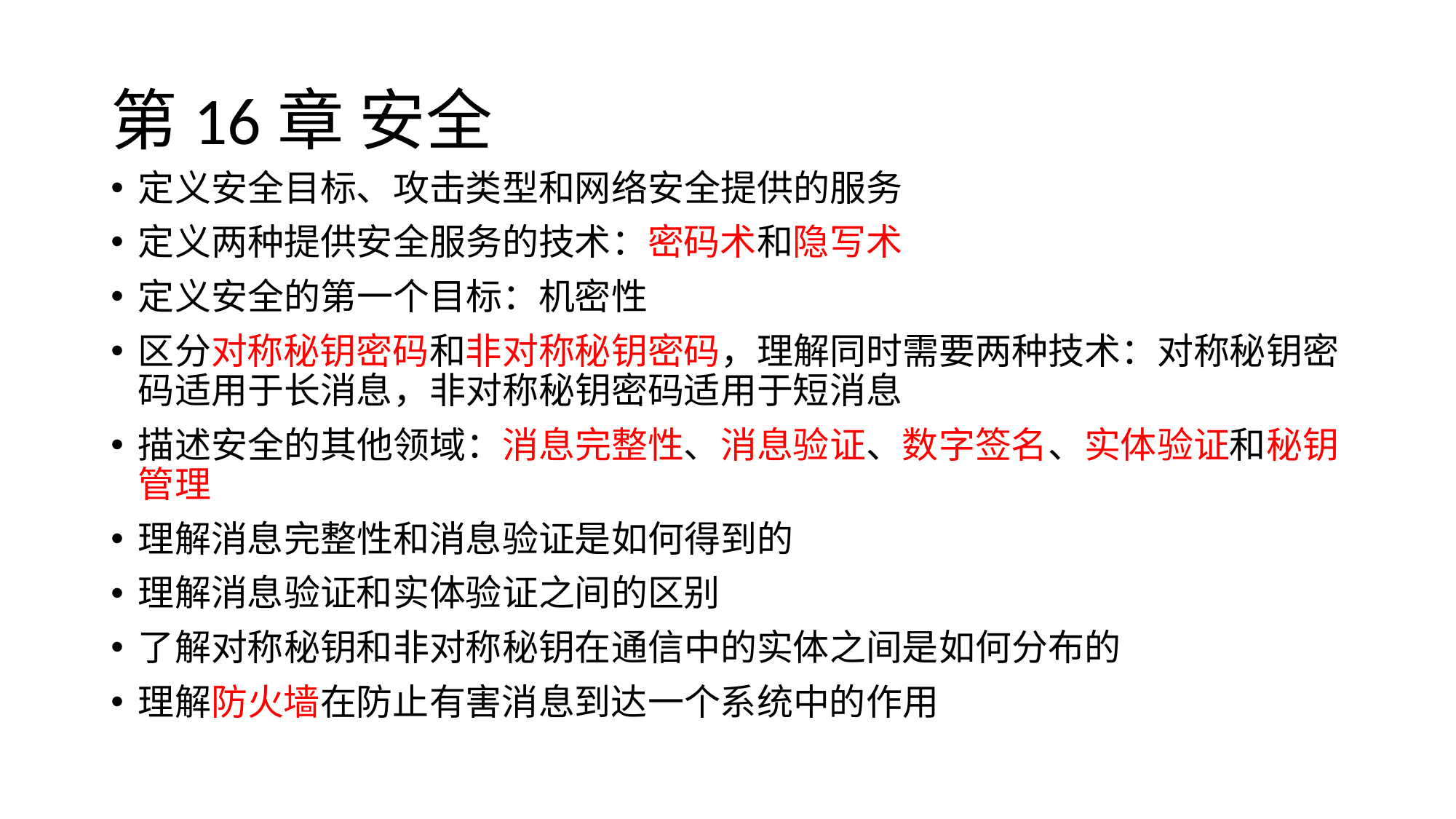

# 第16章 安全
定义安全目标、攻击类型和网络安全提供的服务
定义两种提供安全服务的技术：密码术和隐写术
定义安全的第一个目标：机密性
区分对称秘钥密码和非对称秘钥密码，理解同时需要两种技术：对称秘钥密码适用于长消息，非对称秘钥密码适用于短消息
描述安全的其他领域：消息完整性、消息验证、数字签名、实体验证和秘钥管理
理解消息完整性和消息验证是如何得到的
理解消息验证和实体验证之间的区别
了解对称秘钥和非对称秘钥在通信中的实体之间是如何分布的
理解防火墙在防止有害消息到达一个系统中的作用